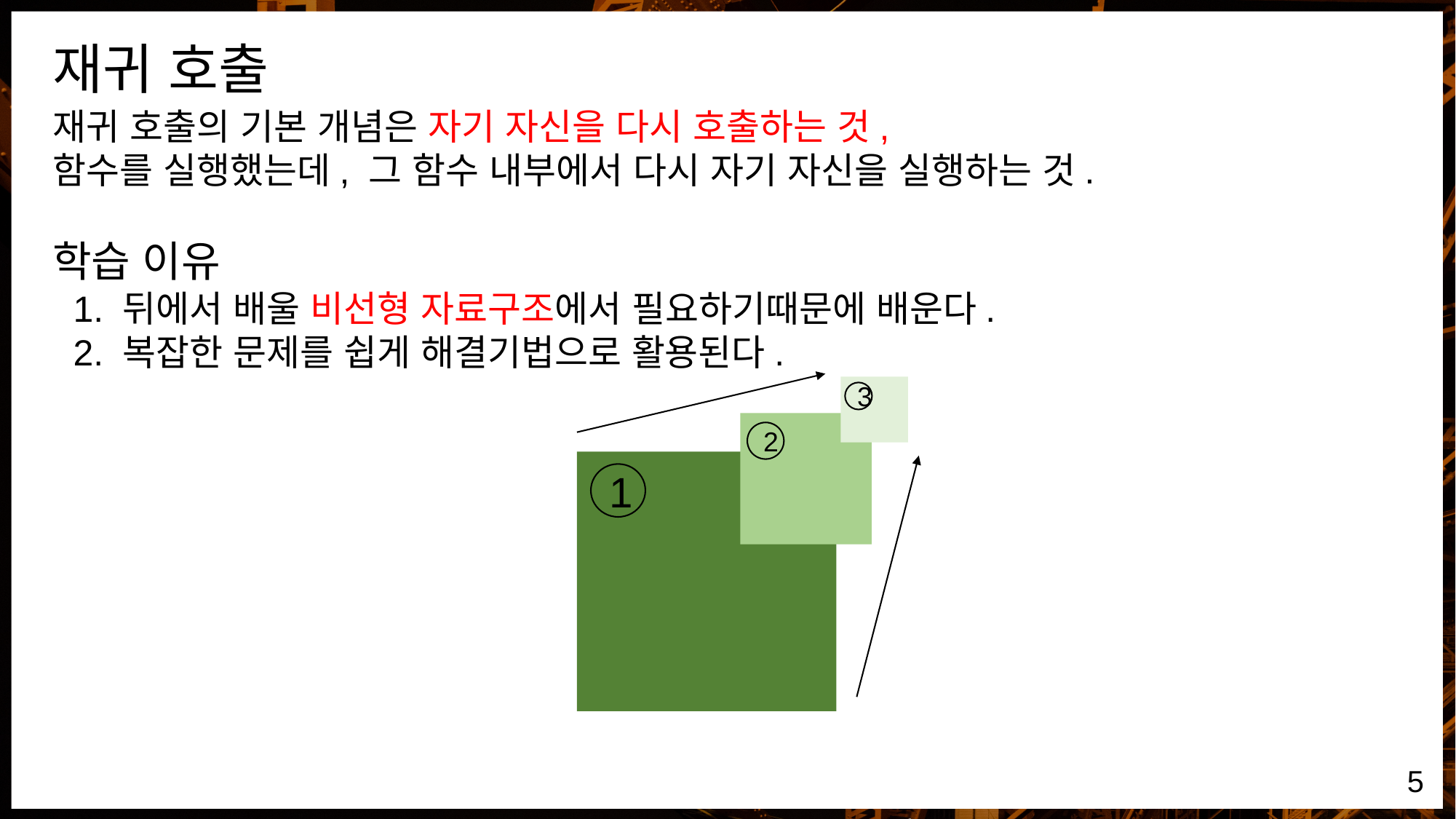

재귀 호출
재귀 호출의 기본 개념은 자기 자신을 다시 호출하는 것,
함수를 실행했는데, 그 함수 내부에서 다시 자기 자신을 실행하는 것.

학습 이유
  1. 뒤에서 배울 비선형 자료구조에서 필요하기때문에 배운다.
  2. 복잡한 문제를 쉽게 해결기법으로 활용된다.

3

2

1
5